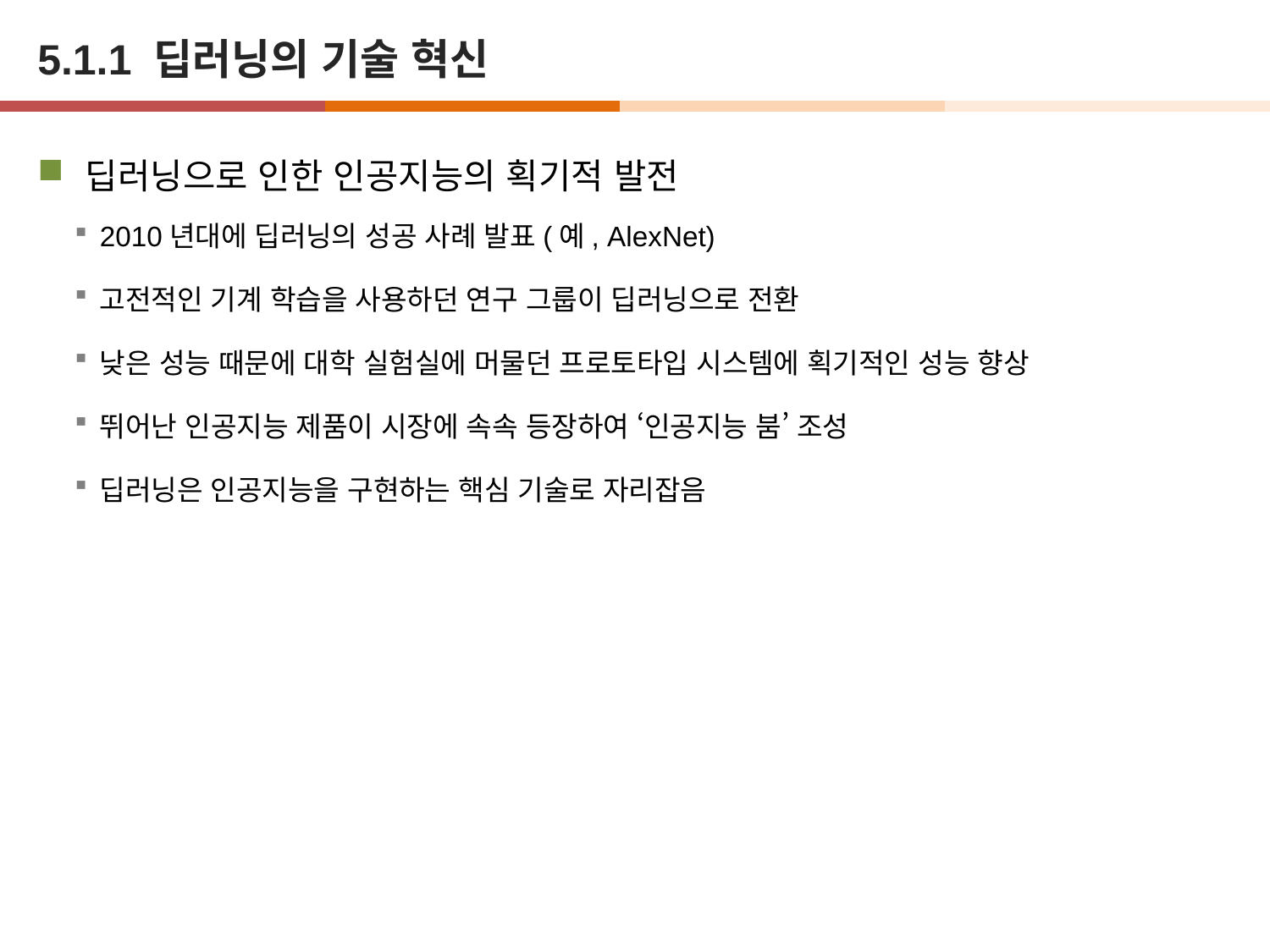

# 5.1.1 딥러닝의 기술 혁신
딥러닝으로 인한 인공지능의 획기적 발전
2010년대에 딥러닝의 성공 사례 발표(예, AlexNet)
고전적인 기계 학습을 사용하던 연구 그룹이 딥러닝으로 전환
낮은 성능 때문에 대학 실험실에 머물던 프로토타입 시스템에 획기적인 성능 향상
뛰어난 인공지능 제품이 시장에 속속 등장하여 ‘인공지능 붐’ 조성
딥러닝은 인공지능을 구현하는 핵심 기술로 자리잡음